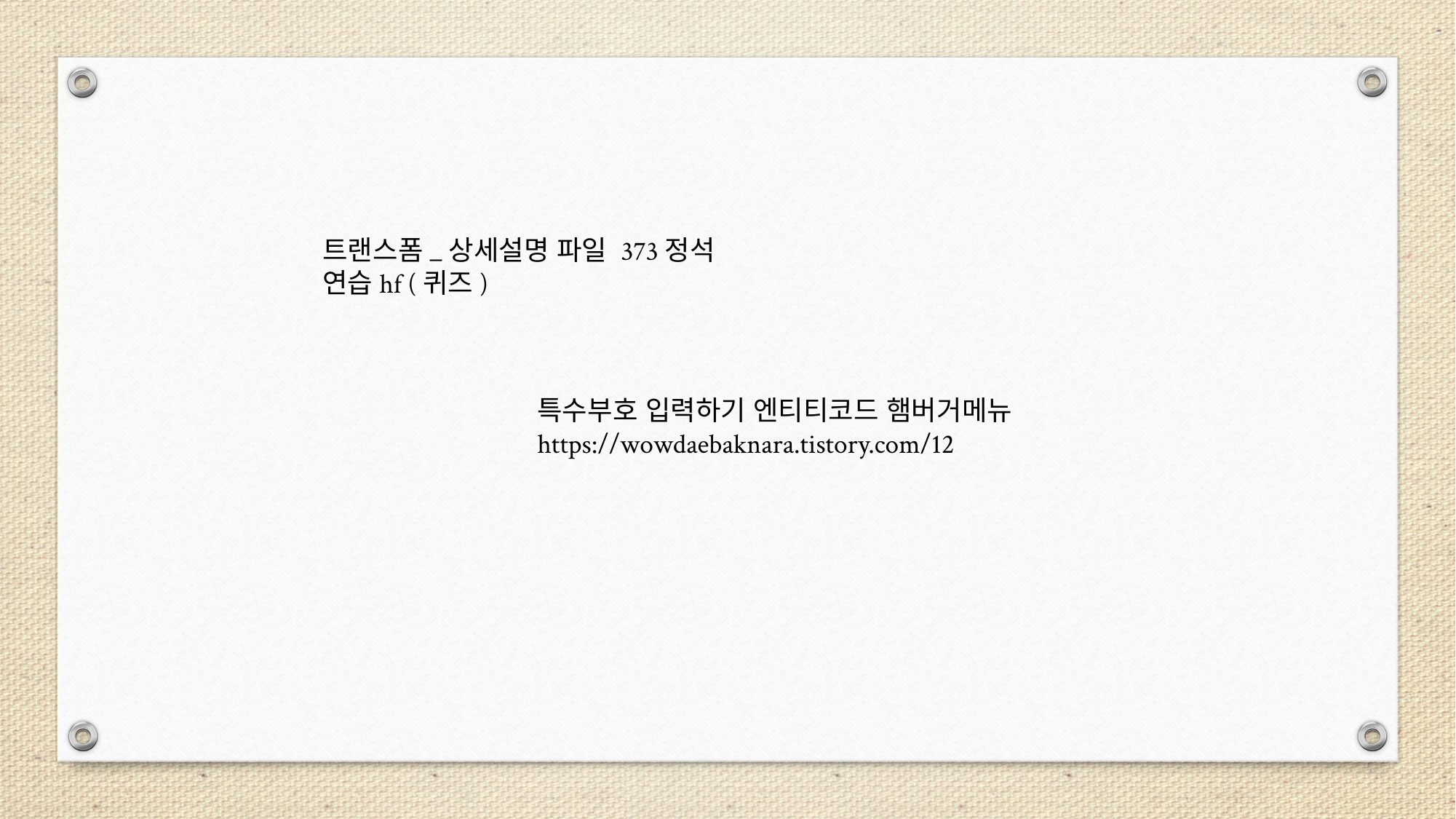

트랜스폼_상세설명 파일 373정석
연습hf (퀴즈)
특수부호 입력하기 엔티티코드 햄버거메뉴
https://wowdaebaknara.tistory.com/12